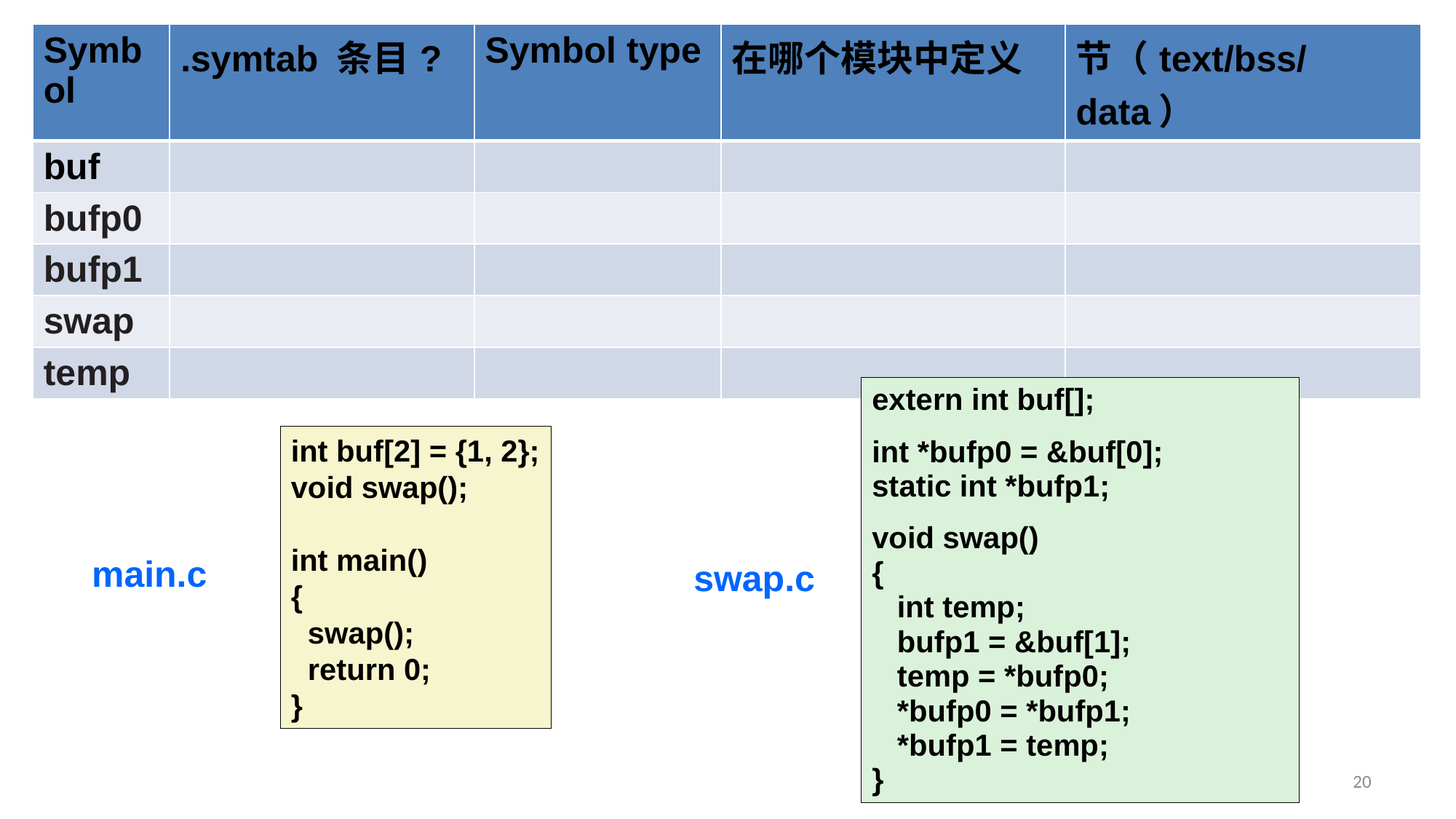

| Symbol | .symtab 条目? | Symbol type | 在哪个模块中定义 | 节（text/bss/data） |
| --- | --- | --- | --- | --- |
| buf |  |  |  |  |
| bufp0 |  |  |  |  |
| bufp1 |  |  |  |  |
| swap |  |  |  |  |
| temp |  |  |  |  |
extern int buf[];

int *bufp0 = &buf[0];
static int *bufp1;

void swap()
{
   int temp;
   bufp1 = &buf[1];
   temp = *bufp0;
   *bufp0 = *bufp1;
   *bufp1 = temp;
}
int buf[2] = {1, 2};
void swap();

int main()
{
  swap();
  return 0;
}
main.c
swap.c
20